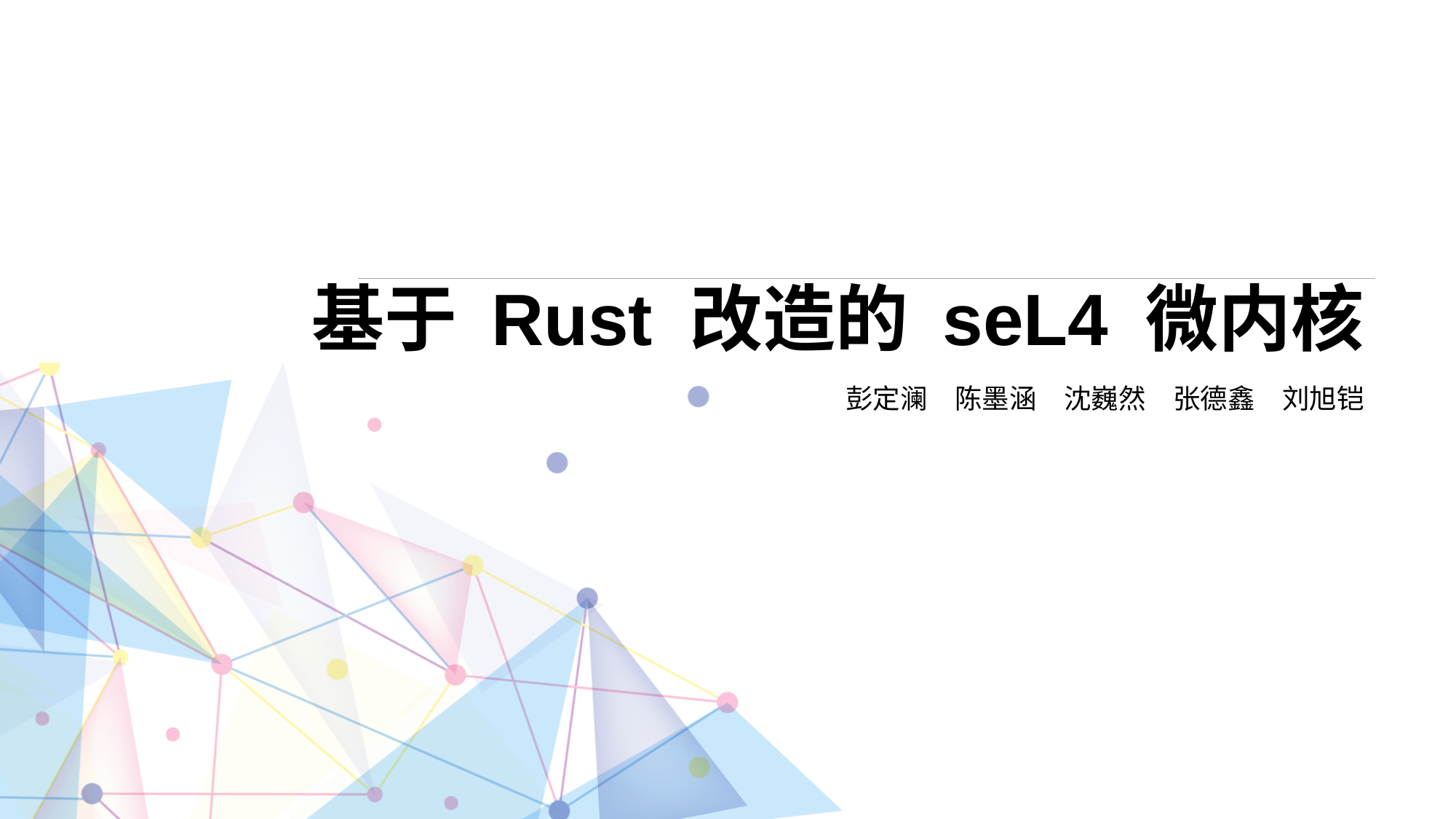

# 基于 Rust 改造的 seL4 微内核
彭定澜	陈墨涵	沈巍然	张德鑫	刘旭铠